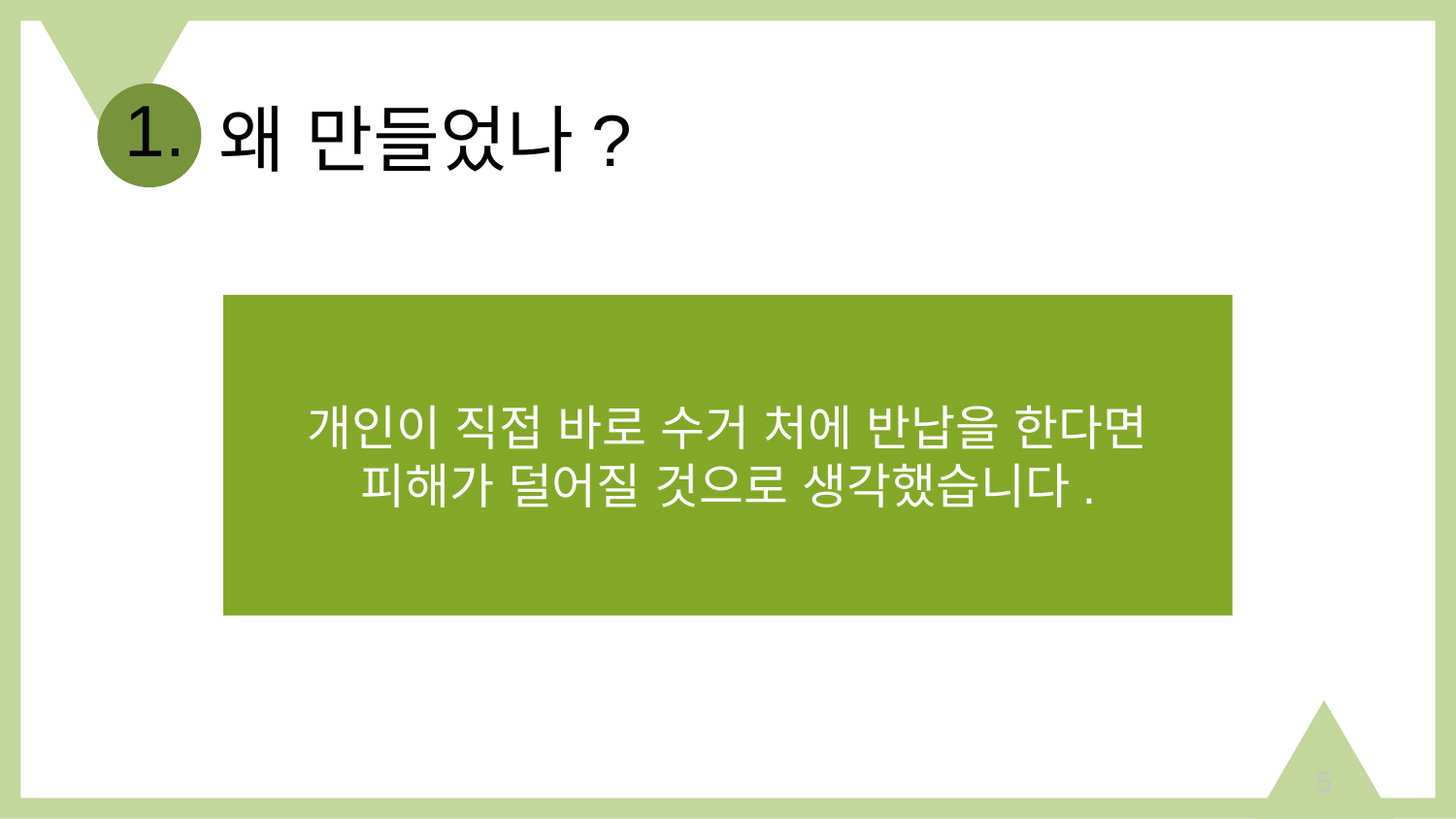

1.
# 왜 만들었나?
개인이 직접 바로 수거 처에 반납을 한다면
피해가 덜어질 것으로 생각했습니다.
5